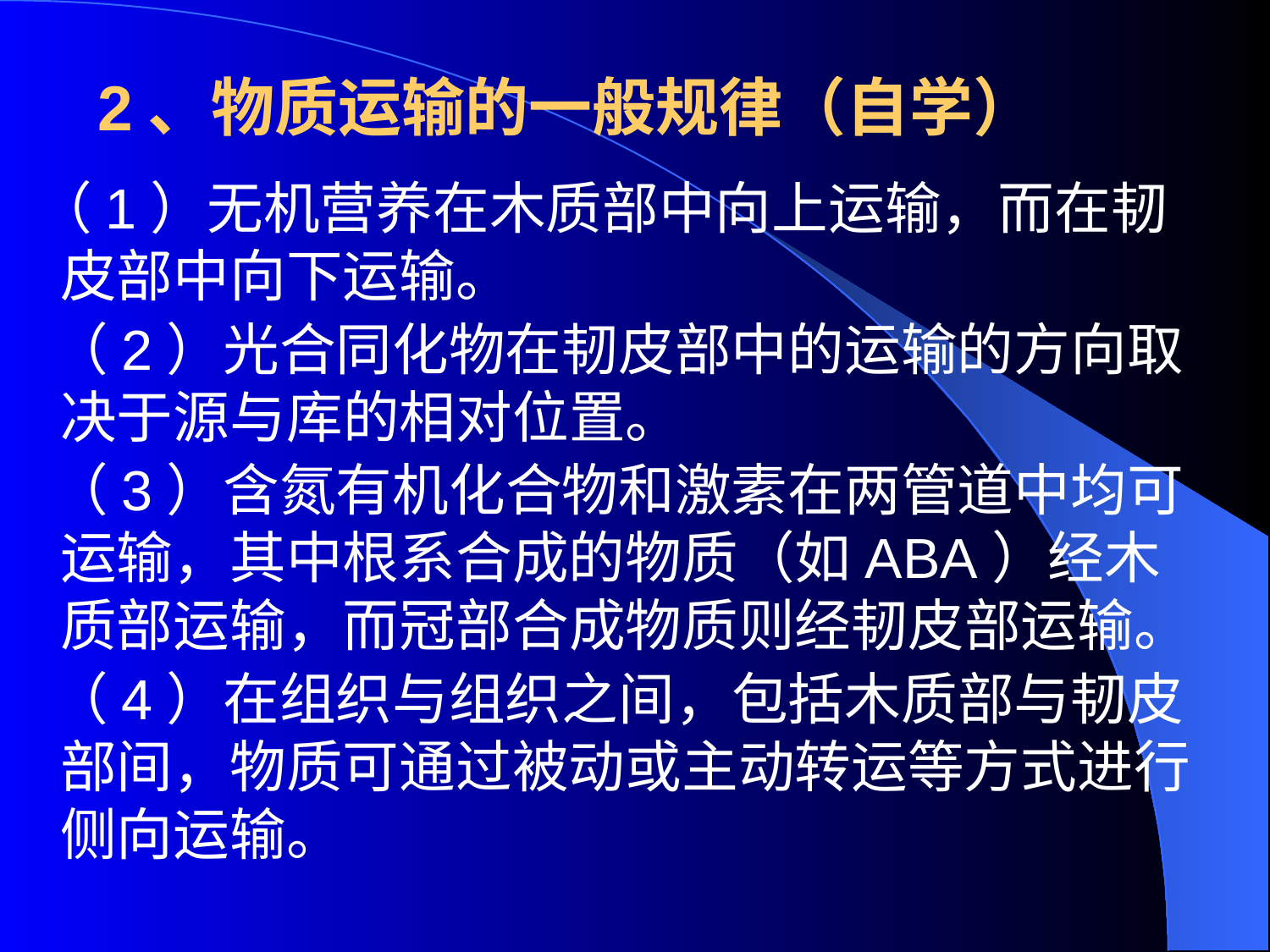

# 2、物质运输的一般规律（自学）
 （1）无机营养在木质部中向上运输，而在韧皮部中向下运输。
  （2）光合同化物在韧皮部中的运输的方向取决于源与库的相对位置。
  （3）含氮有机化合物和激素在两管道中均可运输，其中根系合成的物质（如ABA）经木质部运输，而冠部合成物质则经韧皮部运输。
  （4）在组织与组织之间，包括木质部与韧皮部间，物质可通过被动或主动转运等方式进行侧向运输。